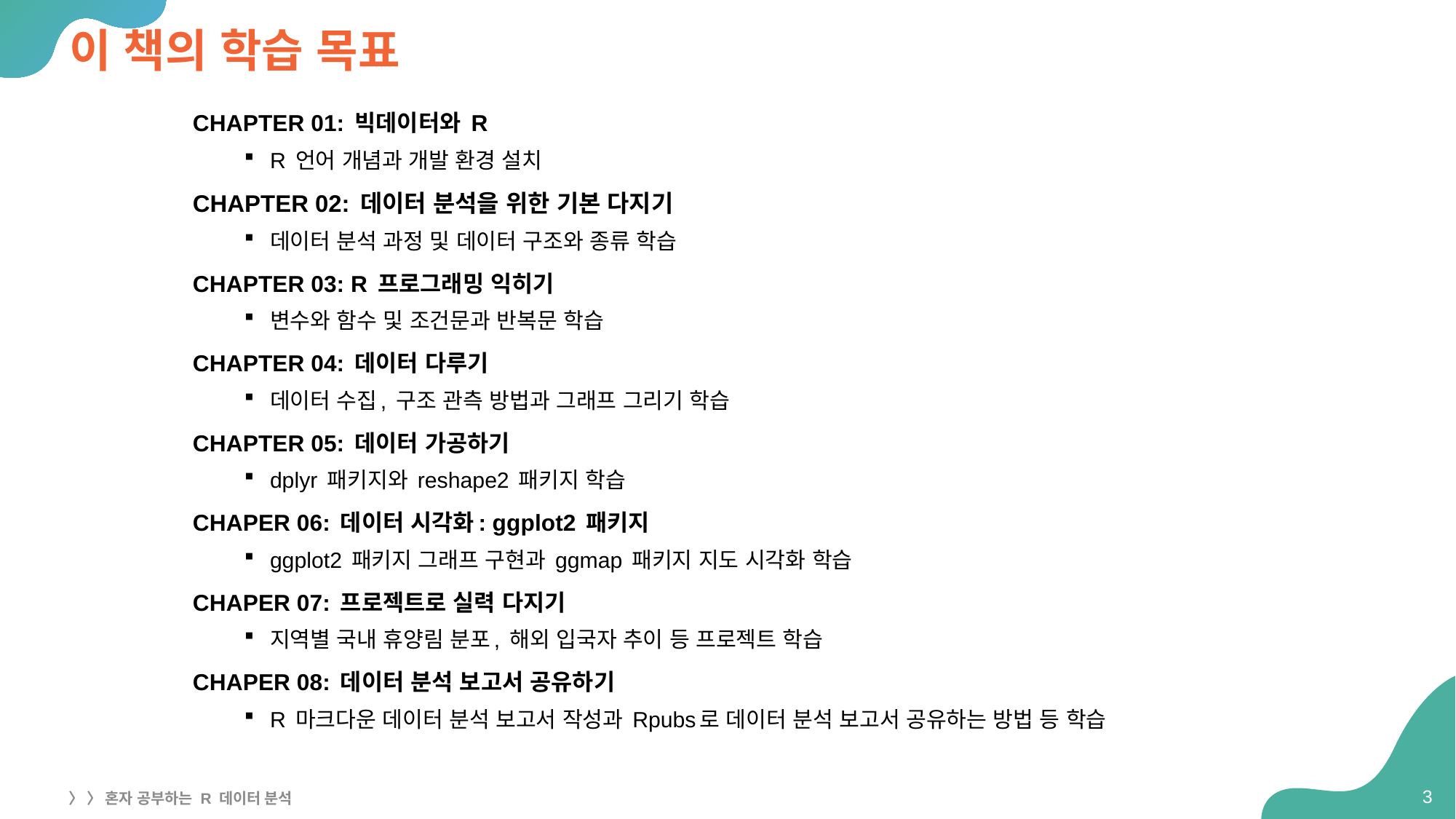

# 이 책의 학습 목표
CHAPTER 01: 빅데이터와 R
R 언어 개념과 개발 환경 설치
CHAPTER 02: 데이터 분석을 위한 기본 다지기
데이터 분석 과정 및 데이터 구조와 종류 학습
CHAPTER 03: R 프로그래밍 익히기
변수와 함수 및 조건문과 반복문 학습
CHAPTER 04: 데이터 다루기
데이터 수집, 구조 관측 방법과 그래프 그리기 학습
CHAPTER 05: 데이터 가공하기
dplyr 패키지와 reshape2 패키지 학습
CHAPER 06: 데이터 시각화: ggplot2 패키지
ggplot2 패키지 그래프 구현과 ggmap 패키지 지도 시각화 학습
CHAPER 07: 프로젝트로 실력 다지기
지역별 국내 휴양림 분포, 해외 입국자 추이 등 프로젝트 학습
CHAPER 08: 데이터 분석 보고서 공유하기
R 마크다운 데이터 분석 보고서 작성과 Rpubs로 데이터 분석 보고서 공유하는 방법 등 학습

3
〉 〉 혼자 공부하는 R 데이터 분석